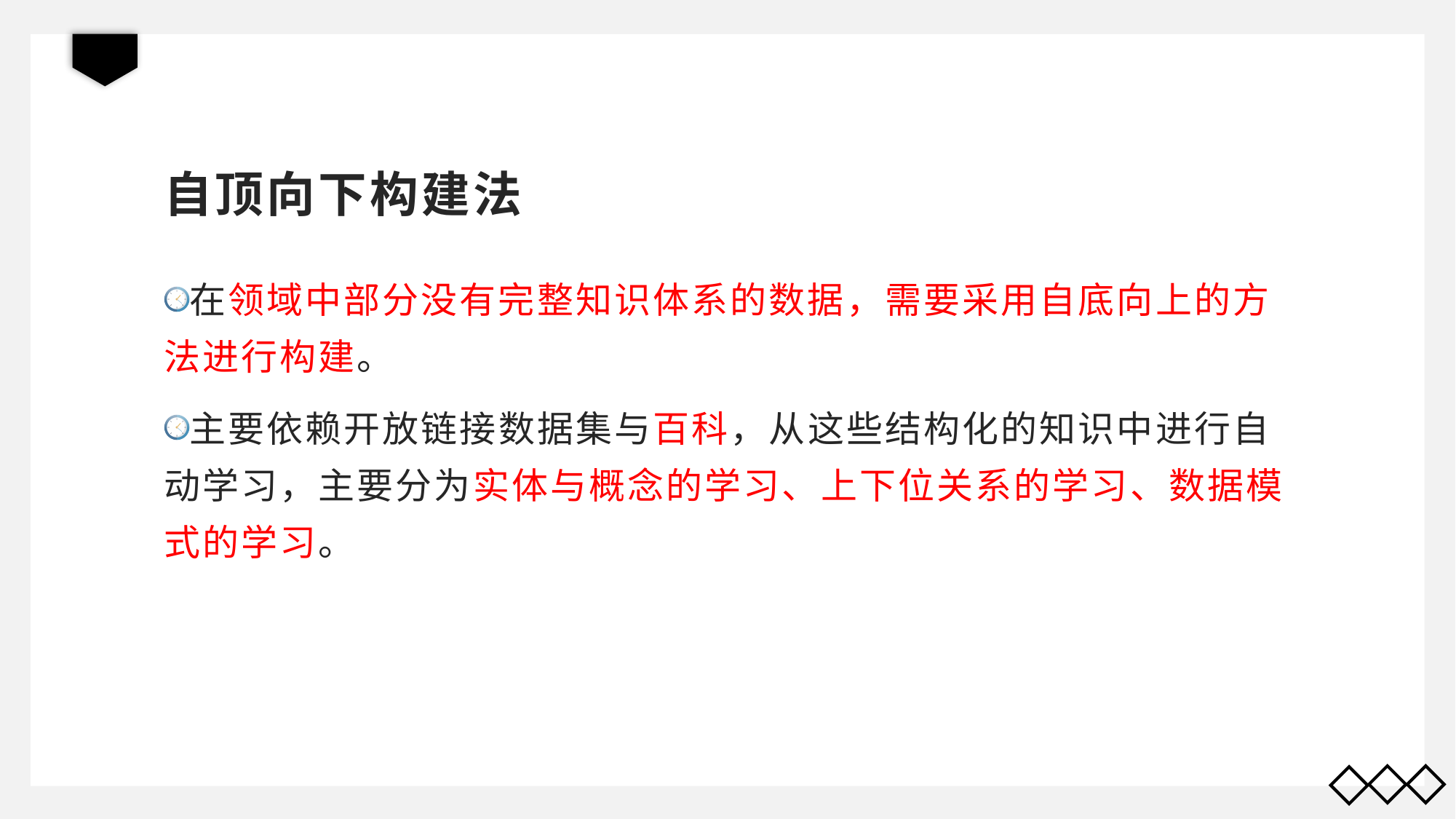

# 自顶向下构建法
在领域中部分没有完整知识体系的数据，需要采用自底向上的方法进行构建。
主要依赖开放链接数据集与百科，从这些结构化的知识中进行自动学习，主要分为实体与概念的学习、上下位关系的学习、数据模式的学习。